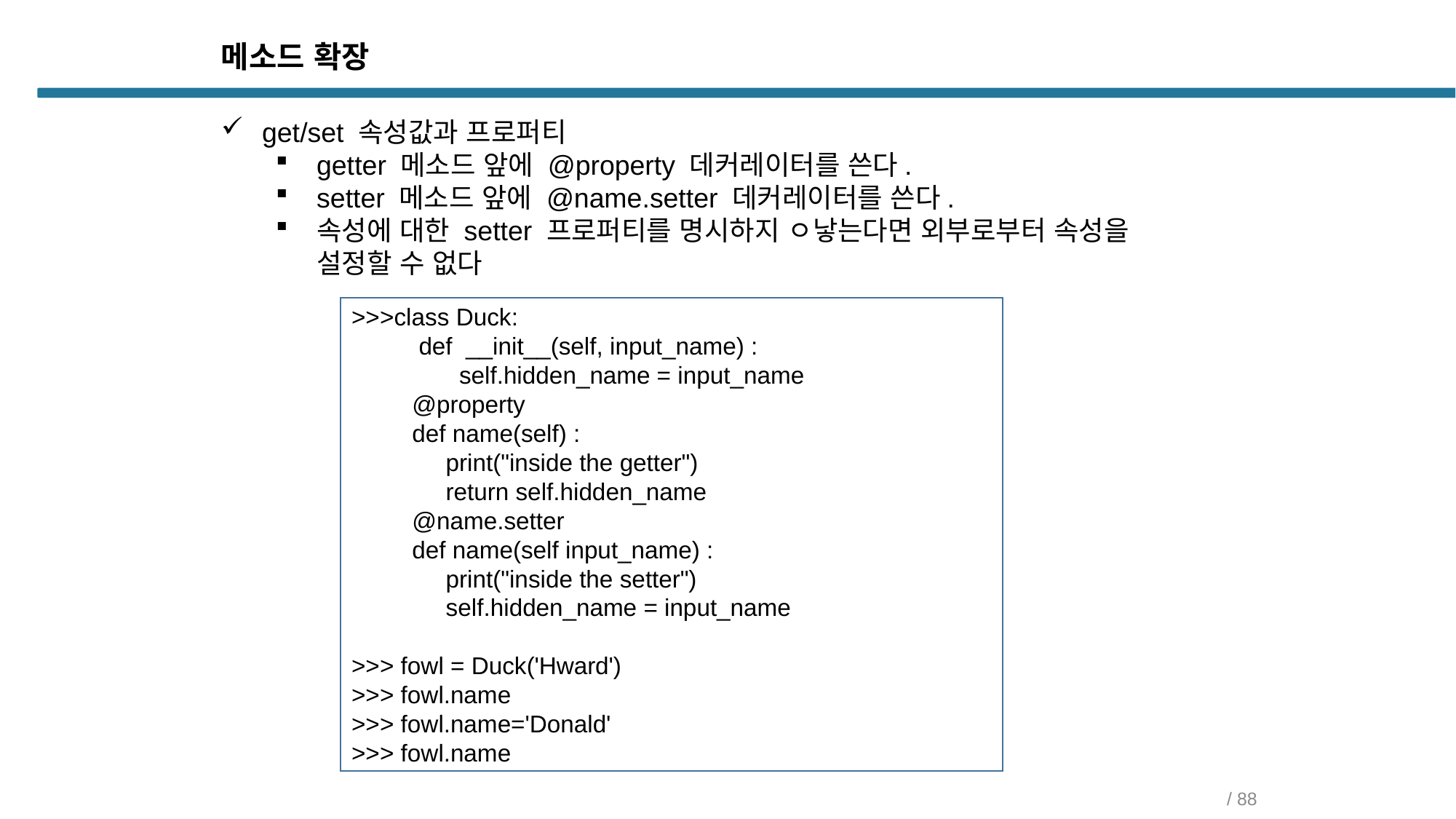

메소드 확장
get/set 속성값과 프로퍼티
getter 메소드 앞에 @property 데커레이터를 쓴다.
setter 메소드 앞에 @name.setter 데커레이터를 쓴다.
속성에 대한 setter 프로퍼티를 명시하지 ㅇ낳는다면 외부로부터 속성을 설정할 수 없다
>>>class Duck:
          def  __init__(self, input_name) :
                self.hidden_name = input_name
         @property
         def name(self) :
              print("inside the getter")
              return self.hidden_name
         @name.setter
         def name(self input_name) :
              print("inside the setter")
              self.hidden_name = input_name

>>> fowl = Duck('Hward')
>>> fowl.name
>>> fowl.name='Donald'
>>> fowl.name
/ 88